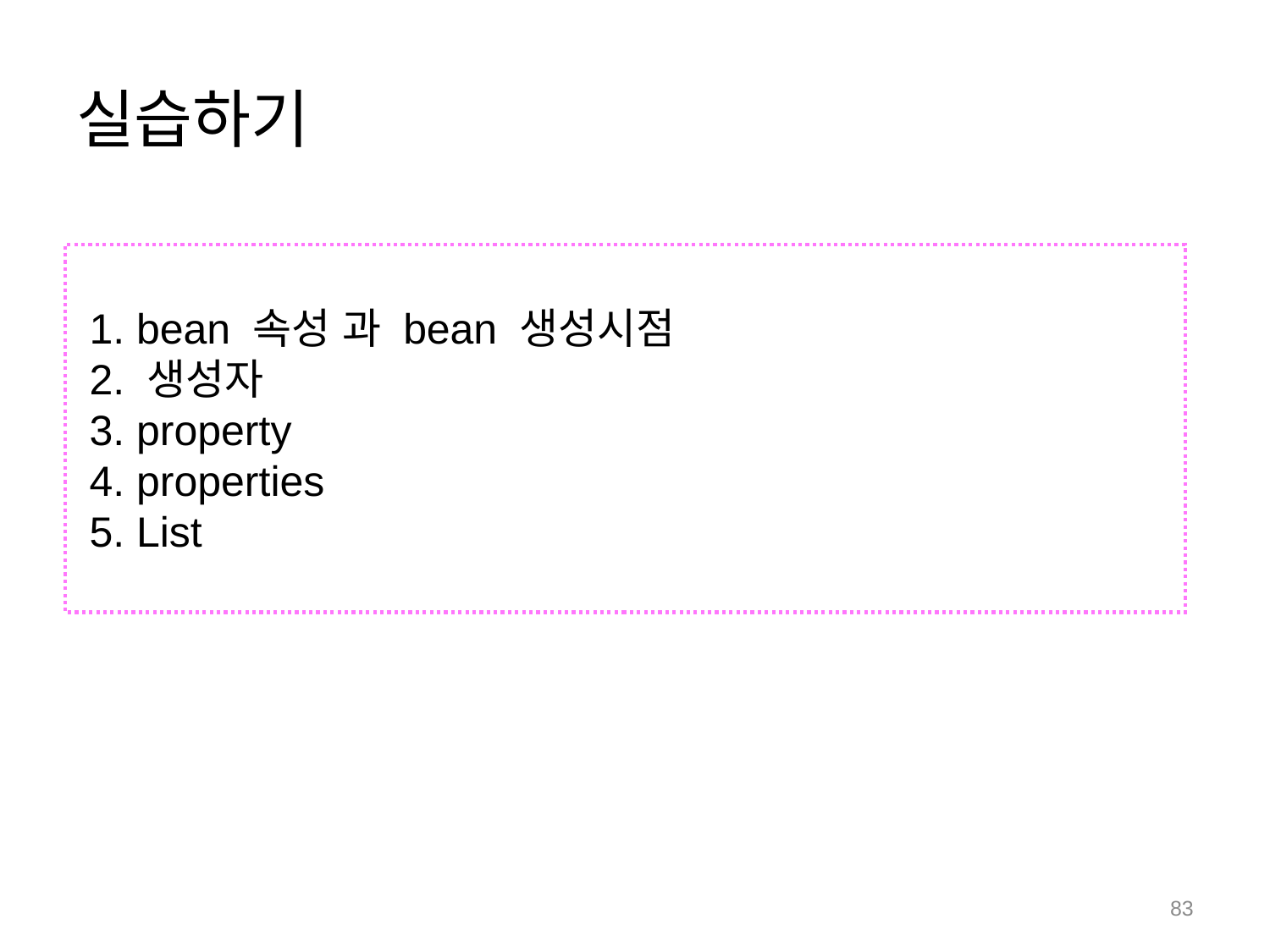

# 실습하기

 1. bean 속성 과 bean 생성시점
 2. 생성자
 3. property
 4. properties
 5. List

83